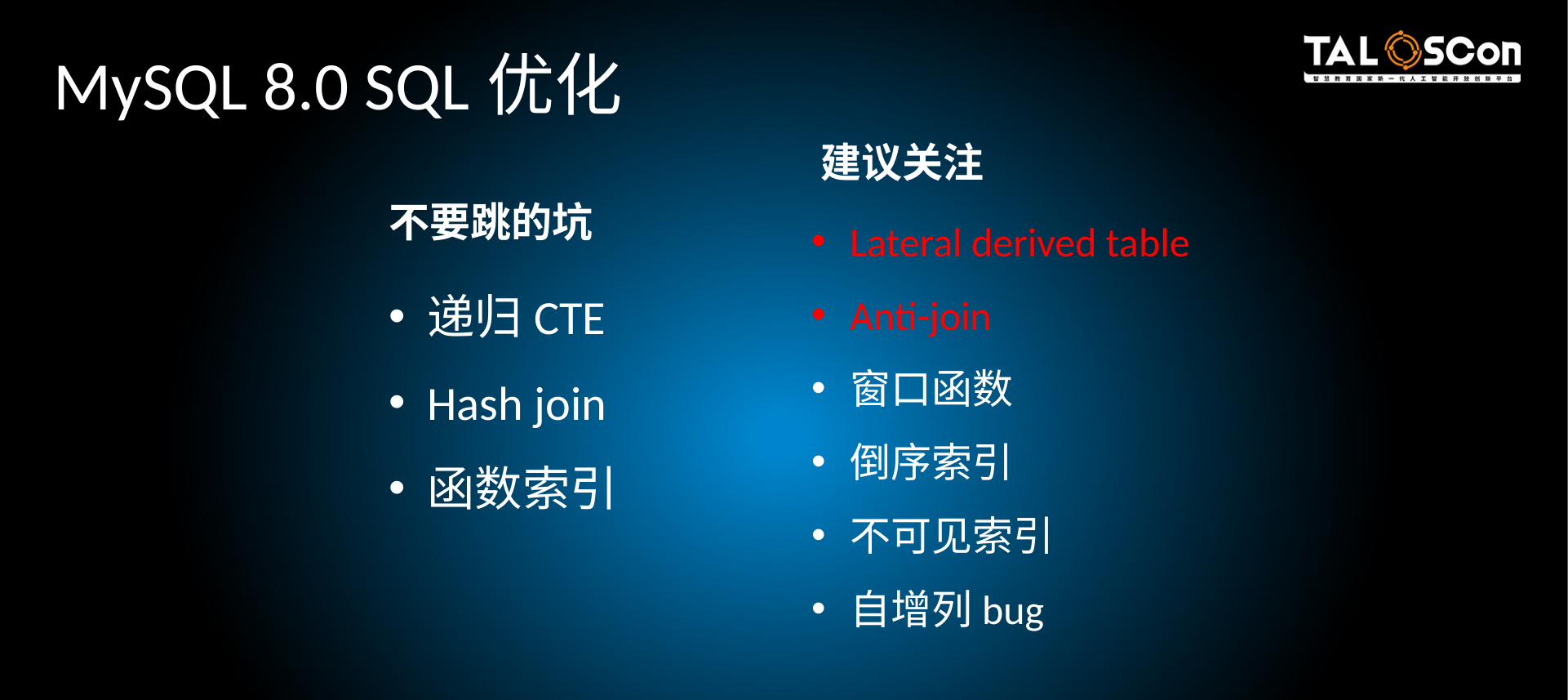

MySQL 8.0 SQL优化
建议关注
不要跳的坑
Lateral derived table
Anti-join
窗口函数
倒序索引
不可见索引
自增列bug
递归CTE
Hash join
函数索引